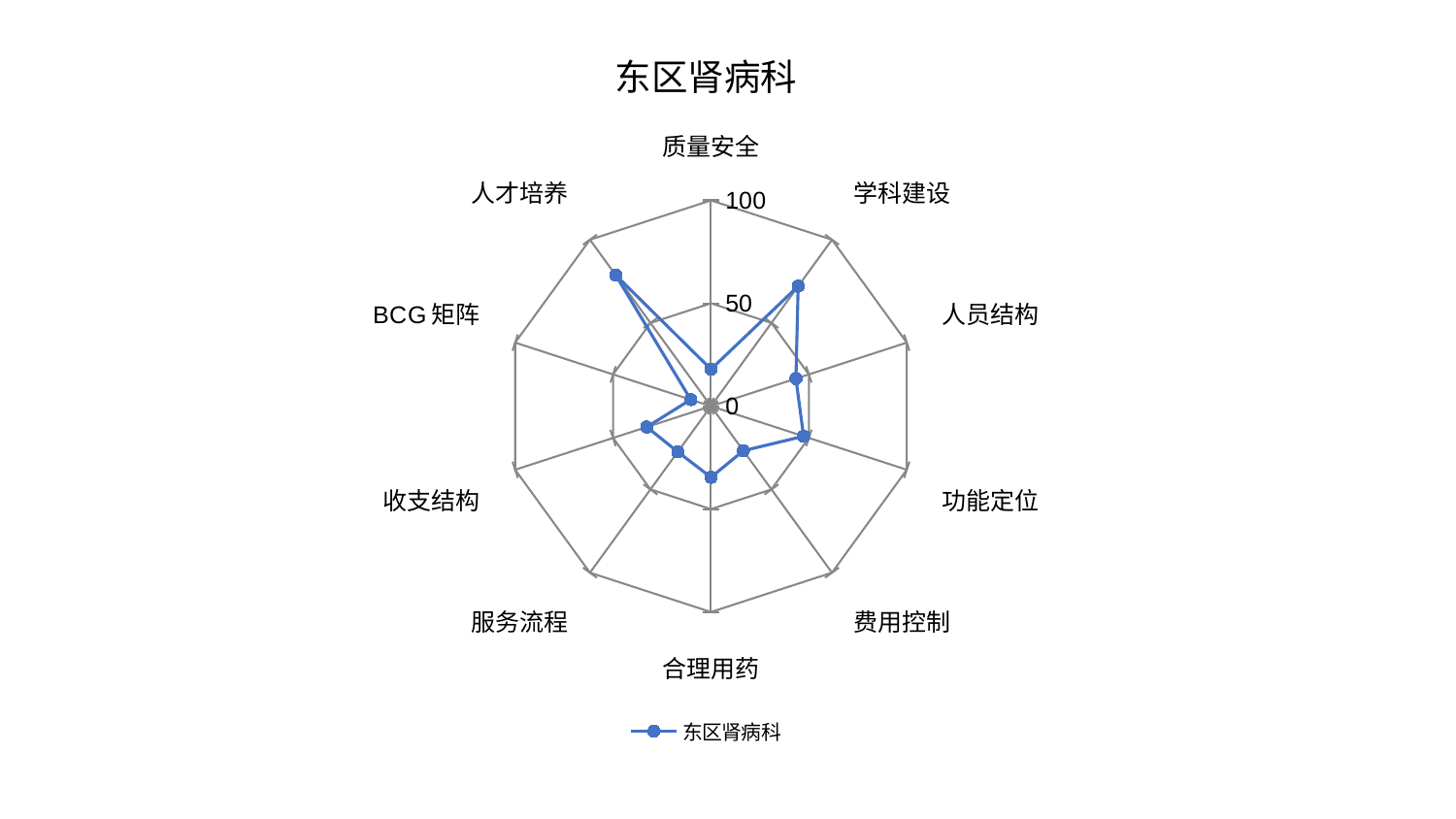

### Chart: 东区肾病科

| Category | 东区肾病科 |
|---|---|
| 质量安全 | 17.936997293846588 |
| 学科建设 | 72.08419753078095 |
| 人员结构 | 43.40916927095489 |
| 功能定位 | 47.314203282709045 |
| 费用控制 | 26.764172832510837 |
| 合理用药 | 34.56881536812845 |
| 服务流程 | 27.44945080653563 |
| 收支结构 | 32.77916979144774 |
| BCG矩阵 | 10.337133163918018 |
| 人才培养 | 78.68639029636222 |
126